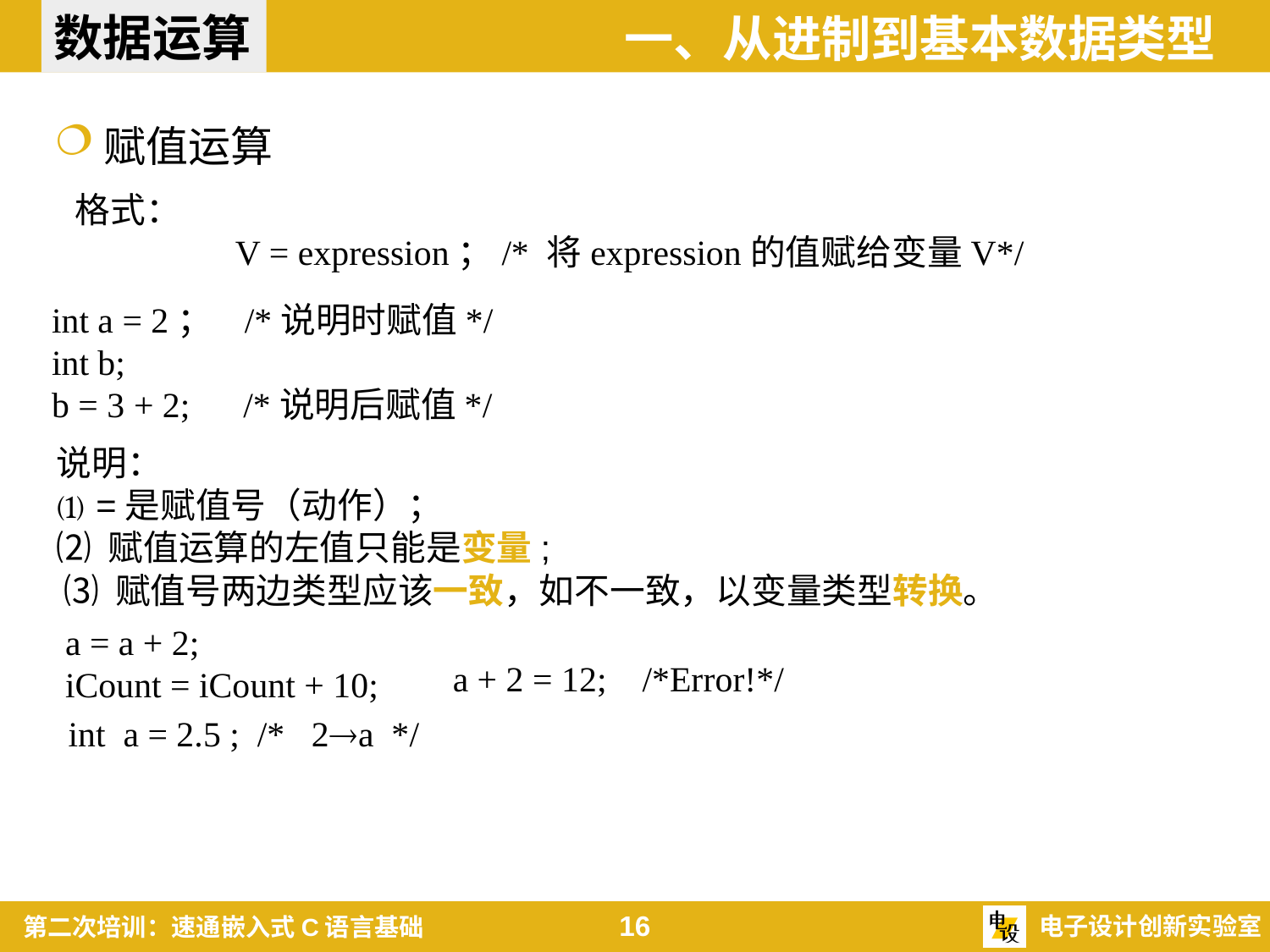

数据运算
一、从进制到基本数据类型
赋值运算
格式：
                  V = expression；/* 将expression的值赋给变量V*/
int a = 2；   /*说明时赋值*/
int b;
b = 3 + 2;      /*说明后赋值*/
说明：
⑴ =是赋值号（动作）；
⑵ 赋值运算的左值只能是变量;
⑶ 赋值号两边类型应该一致，如不一致，以变量类型转换。
a = a + 2;
iCount = iCount + 10;
a + 2 = 12;    /*Error!*/
int  a = 2.5 ;  /*   2→a  */
16